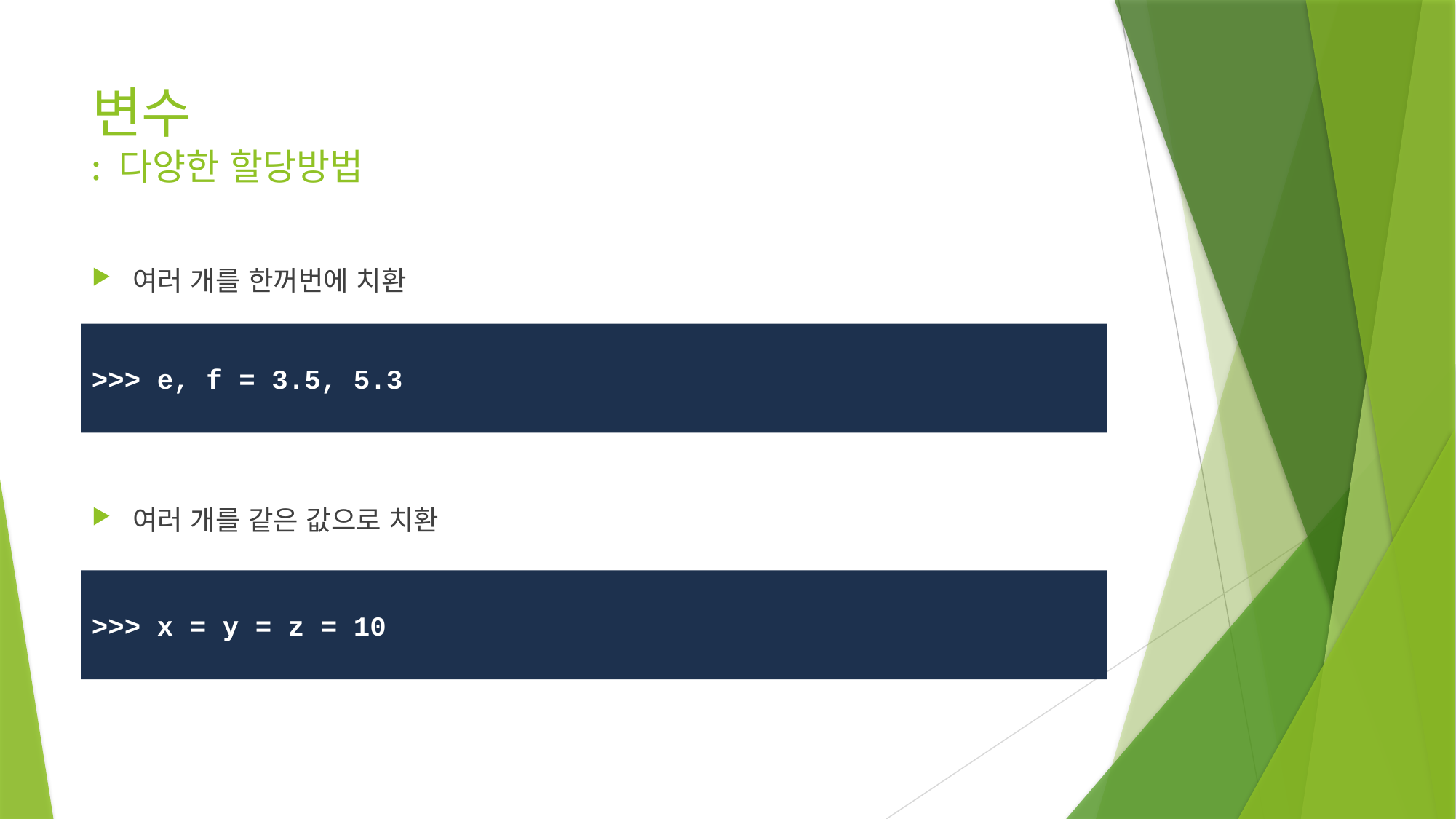

# 변수 : 다양한 할당방법
여러 개를 한꺼번에 치환

여러 개를 같은 값으로 치환

>>> e, f = 3.5, 5.3

>>> x = y = z = 10